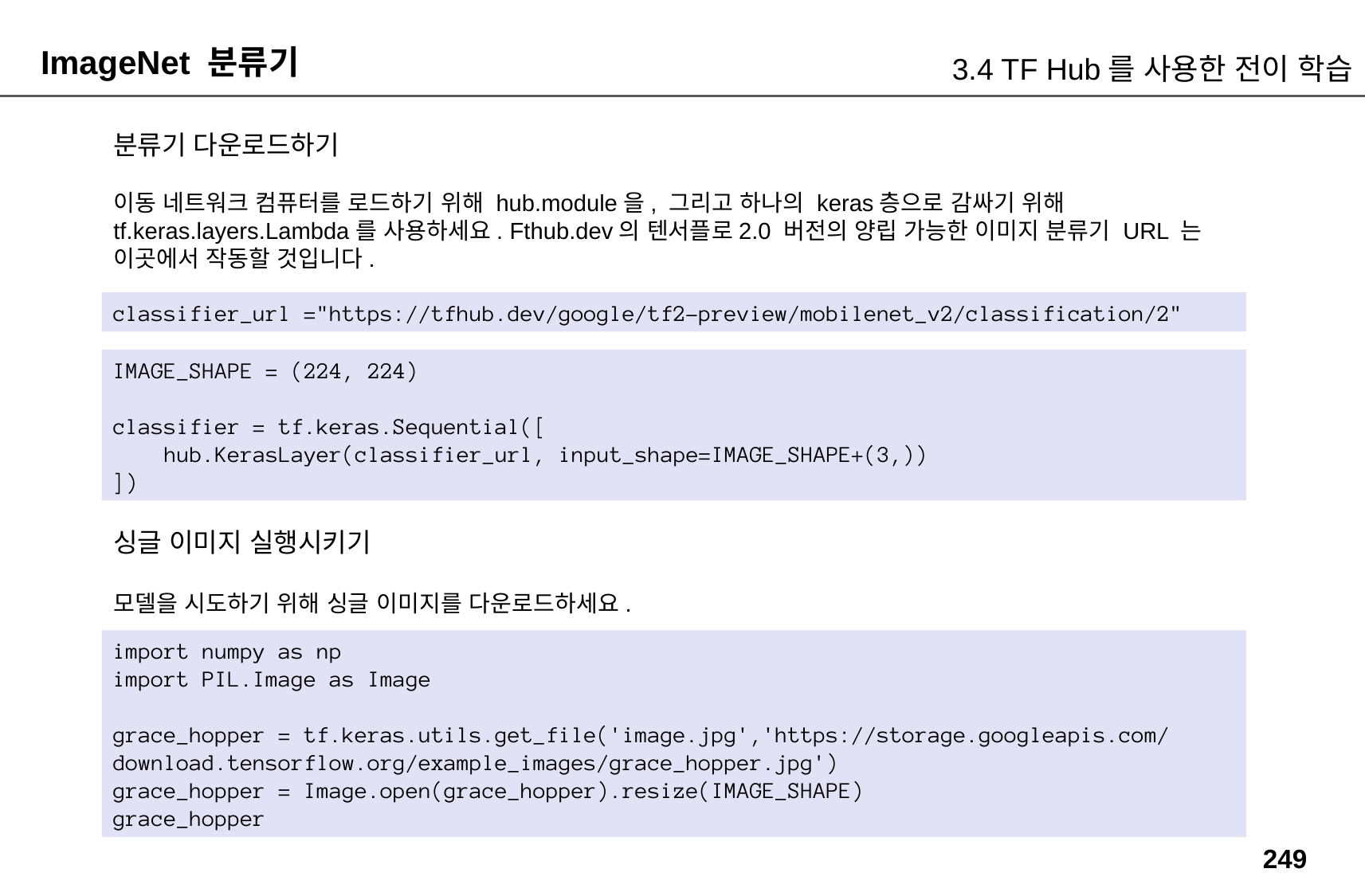

ImageNet 분류기
3.4 TF Hub를 사용한 전이 학습
분류기 다운로드하기

이동 네트워크 컴퓨터를 로드하기 위해 hub.module을, 그리고 하나의 keras층으로 감싸기 위해 tf.keras.layers.Lambda를 사용하세요. Fthub.dev의 텐서플로2.0 버전의 양립 가능한 이미지 분류기 URL 는 이곳에서 작동할 것입니다.
classifier_url ="https://tfhub.dev/google/tf2-preview/mobilenet_v2/classification/2"
IMAGE_SHAPE = (224, 224)

classifier = tf.keras.Sequential([
    hub.KerasLayer(classifier_url, input_shape=IMAGE_SHAPE+(3,))
])
싱글 이미지 실행시키기

모델을 시도하기 위해 싱글 이미지를 다운로드하세요.
import numpy as np
import PIL.Image as Image

grace_hopper = tf.keras.utils.get_file('image.jpg','https://storage.googleapis.com/download.tensorflow.org/example_images/grace_hopper.jpg')
grace_hopper = Image.open(grace_hopper).resize(IMAGE_SHAPE)
grace_hopper